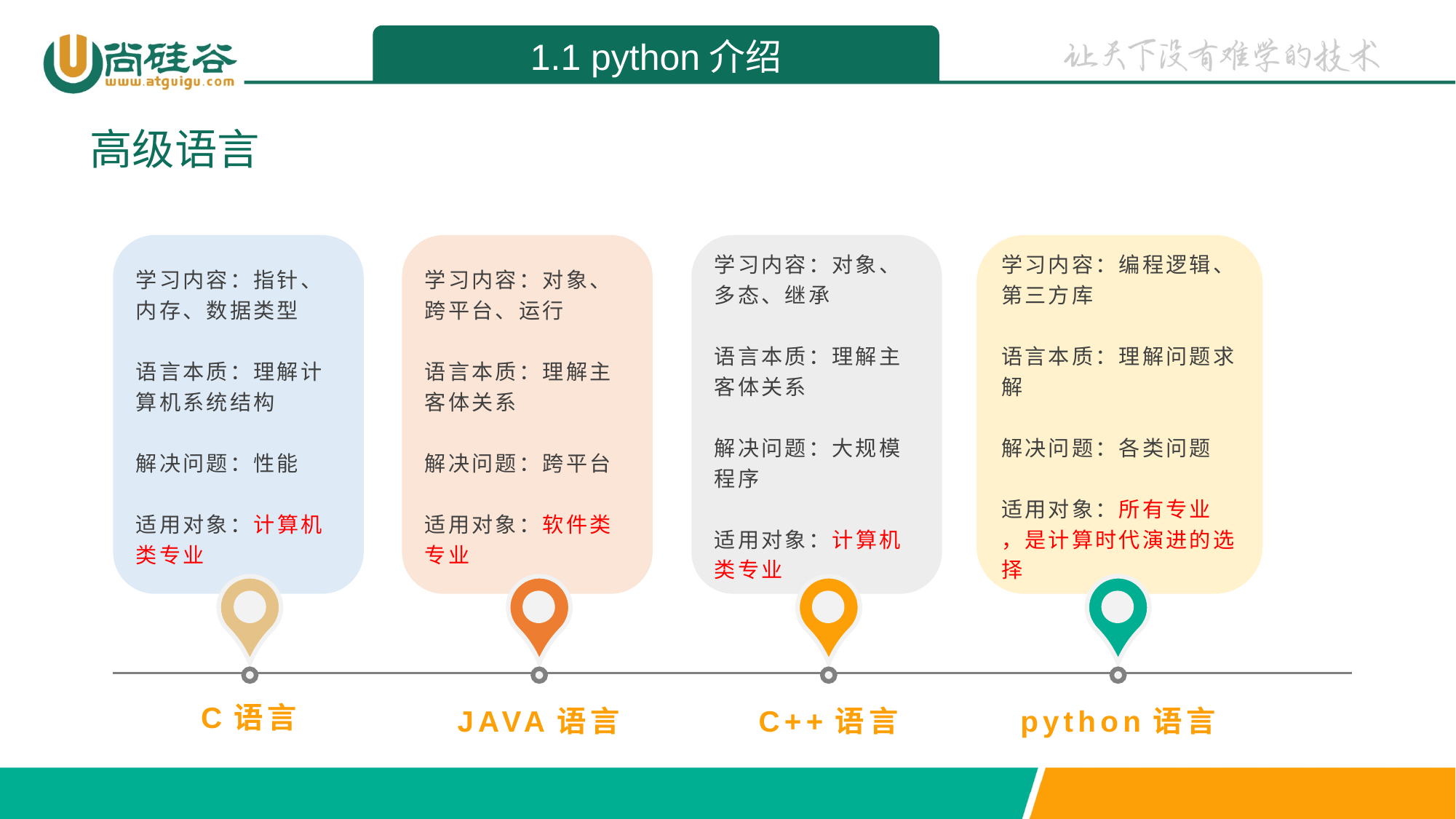

1.1 python介绍
高级语言
学习内容：指针、内存、数据类型

语言本质：理解计算机系统结构

解决问题：性能

适用对象：计算机类专业
学习内容：对象、跨平台、运行

语言本质：理解主客体关系

解决问题：跨平台

适用对象：软件类专业
学习内容：对象、多态、继承

语言本质：理解主客体关系

解决问题：大规模程序

适用对象：计算机类专业
学习内容：编程逻辑、第三方库

语言本质：理解问题求解

解决问题：各类问题

适用对象：所有专业
，是计算时代演进的选择

C语言
JAVA语言
C++语言
python语言